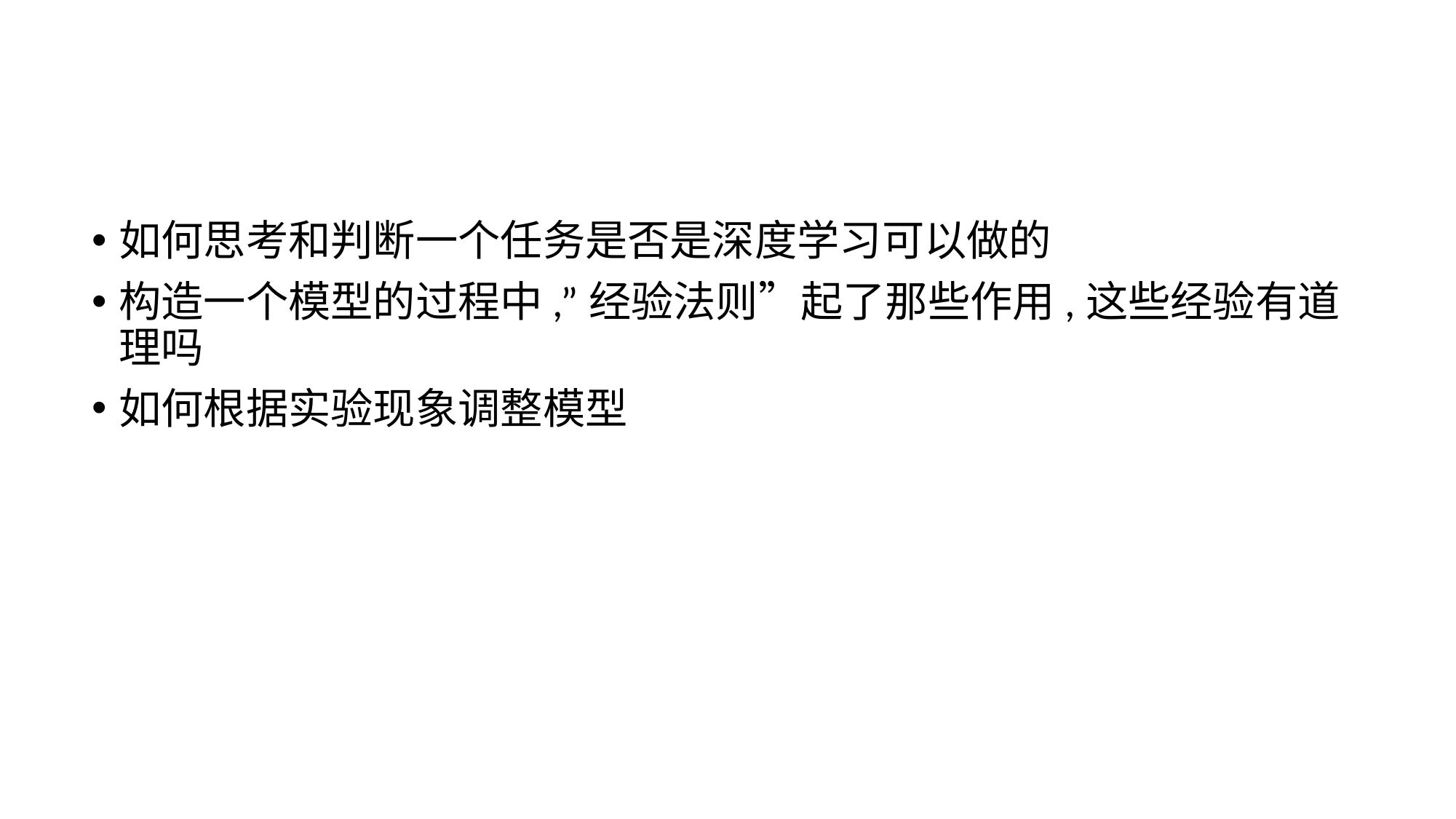

#
如何思考和判断一个任务是否是深度学习可以做的
构造一个模型的过程中,”经验法则”起了那些作用,这些经验有道理吗
如何根据实验现象调整模型